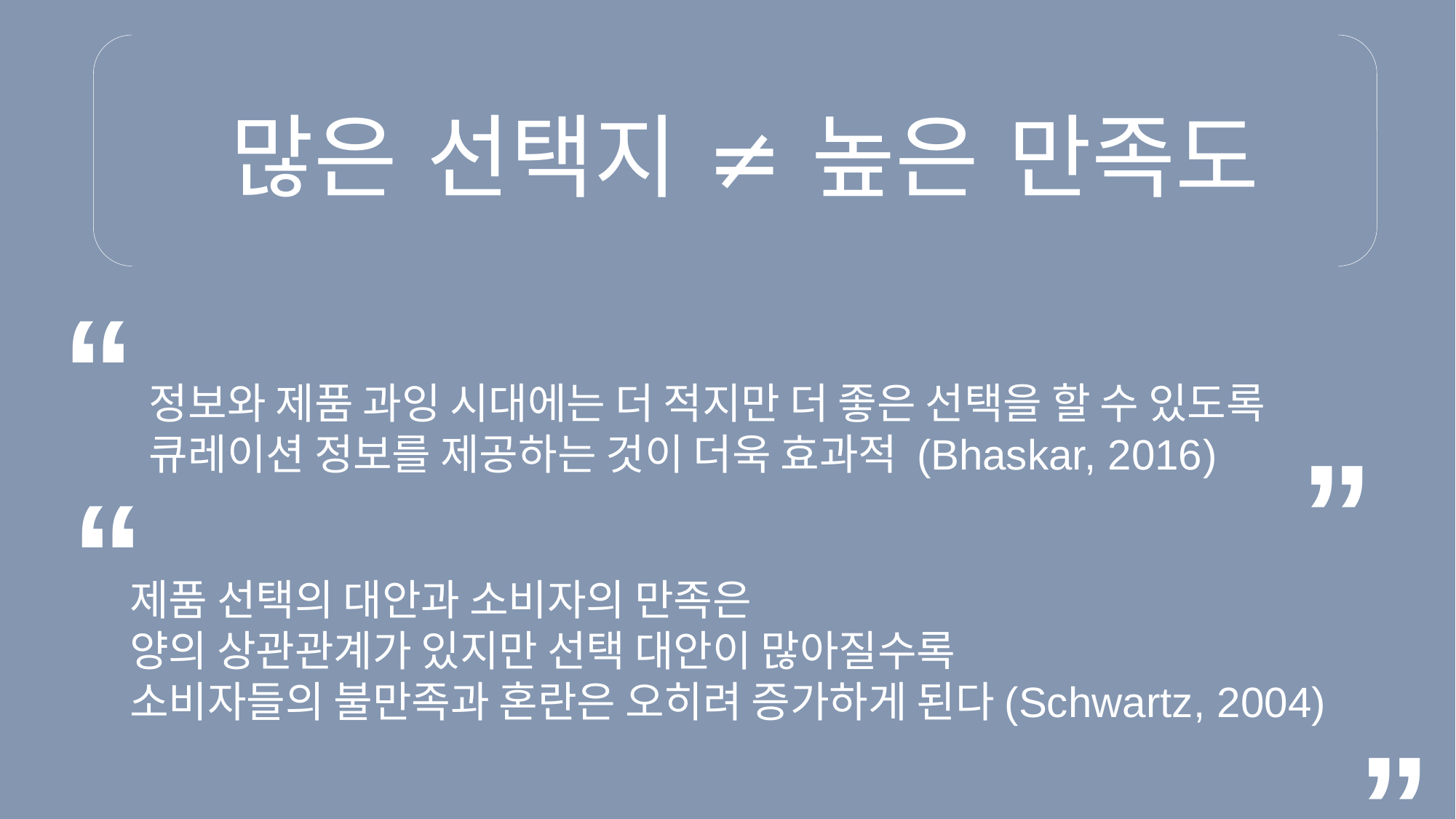

많은 선택지 ≠ 높은 만족도
“

정보와 제품 과잉 시대에는 더 적지만 더 좋은 선택을 할 수 있도록
큐레이션 정보를 제공하는 것이 더욱 효과적 (Bhaskar, 2016)
“
“

제품 선택의 대안과 소비자의 만족은
양의 상관관계가 있지만 선택 대안이 많아질수록
소비자들의 불만족과 혼란은 오히려 증가하게 된다(Schwartz, 2004)
“